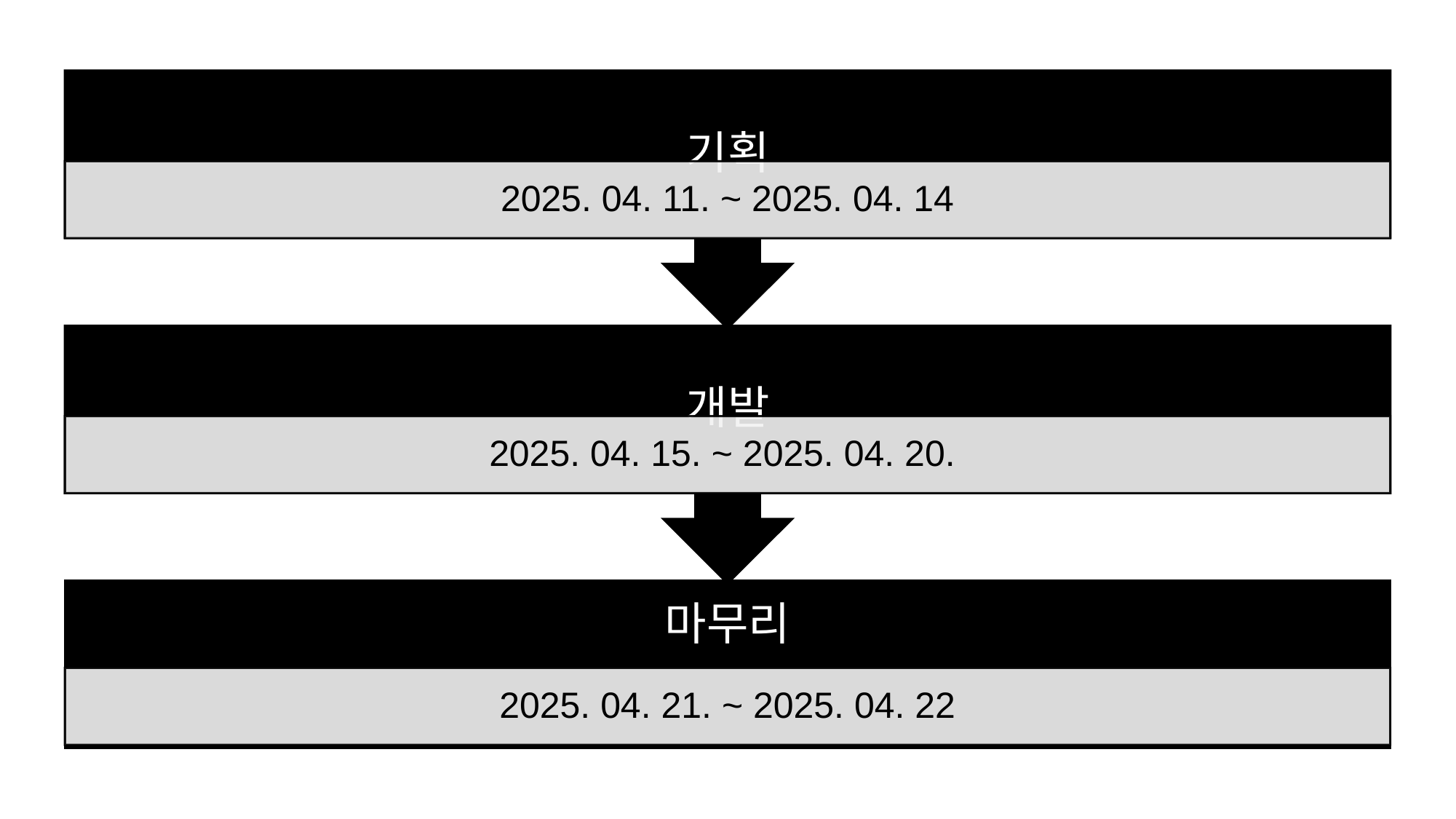

마무리
2025. 04. 21. ~ 2025. 04. 22
개발
2025. 04. 15. ~ 2025. 04. 20.
기획
2025. 04. 11. ~ 2025. 04. 14